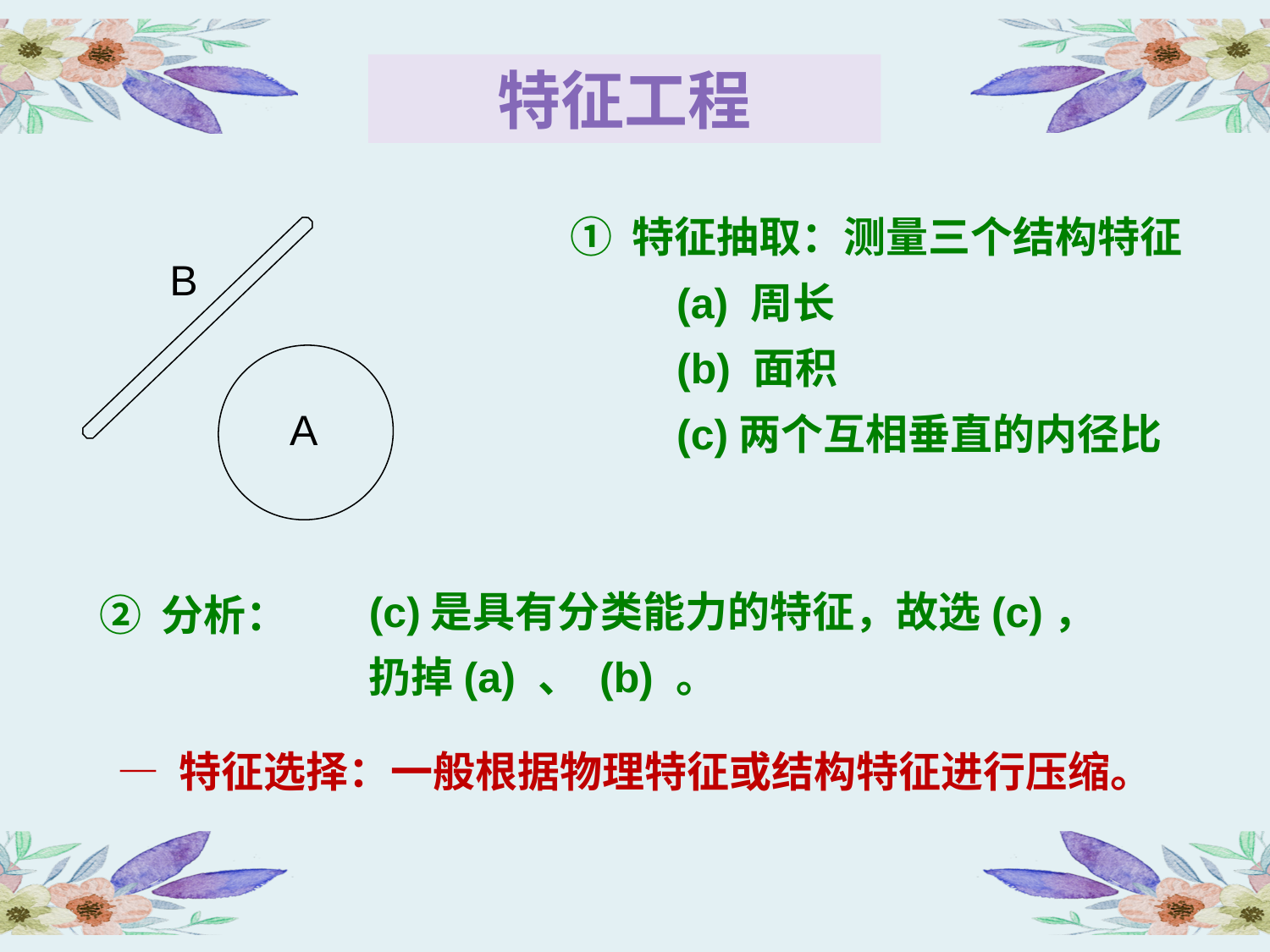

特征工程
① 特征抽取：测量三个结构特征
         (a) 周长
         (b) 面积
         (c)两个互相垂直的内径比
B

A
(c)是具有分类能力的特征，故选(c)，
扔掉(a) 、 (b) 。
② 分析：
— 特征选择：一般根据物理特征或结构特征进行压缩。